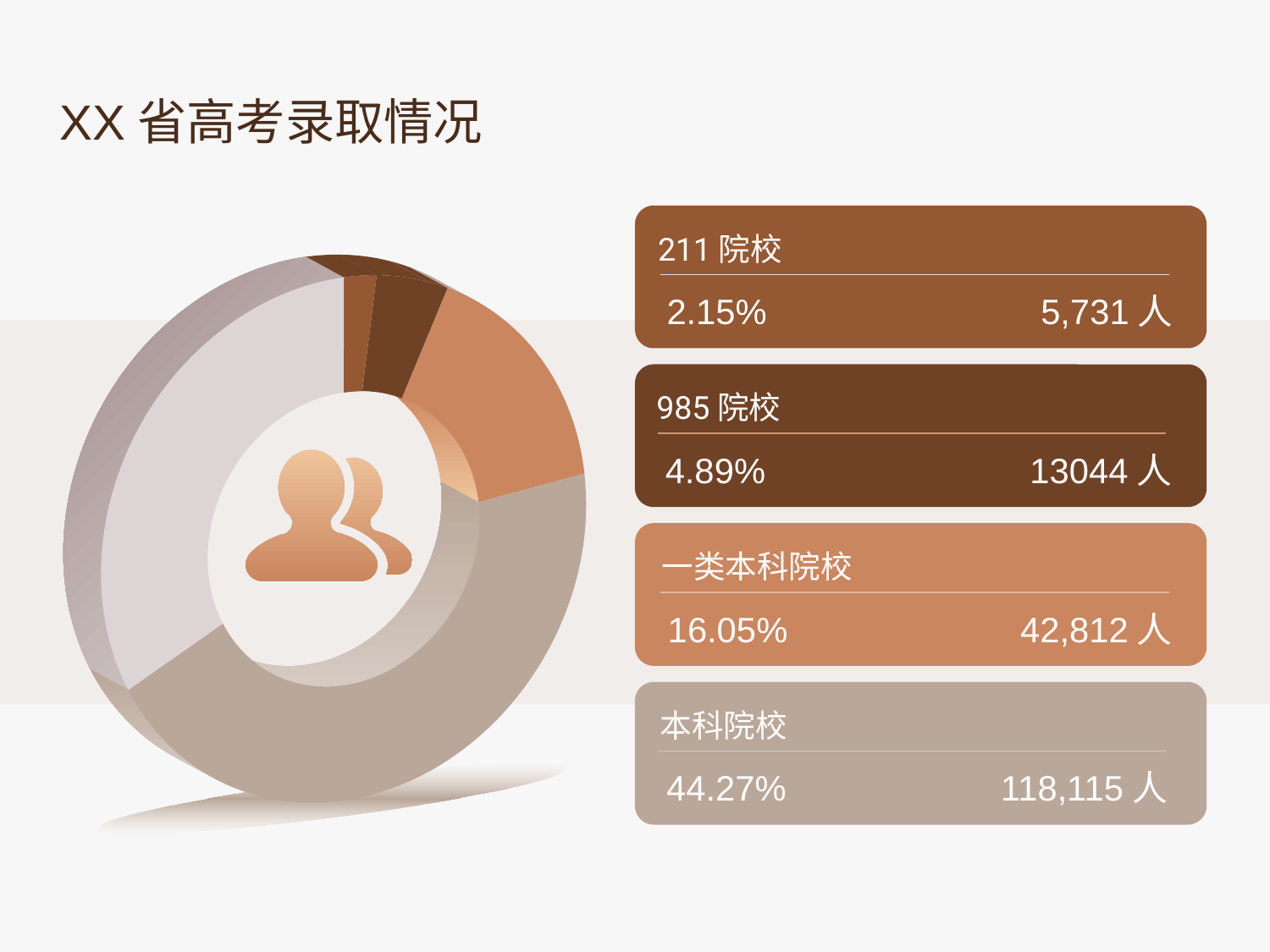

XX省高考录取情况

211院校

2.15%
5,731人

985院校
4.89%
13044人

一类本科院校
16.05%
42,812人

本科院校
44.27%
118,115人

### Chart

| Category | 销售额 |
|---|---|
|  | 0.0215 |
| 985 | 0.0489 |
| 211 | 0.1605 |
| 一本 | 0.4427 |
| 本科 | 0.3264 |